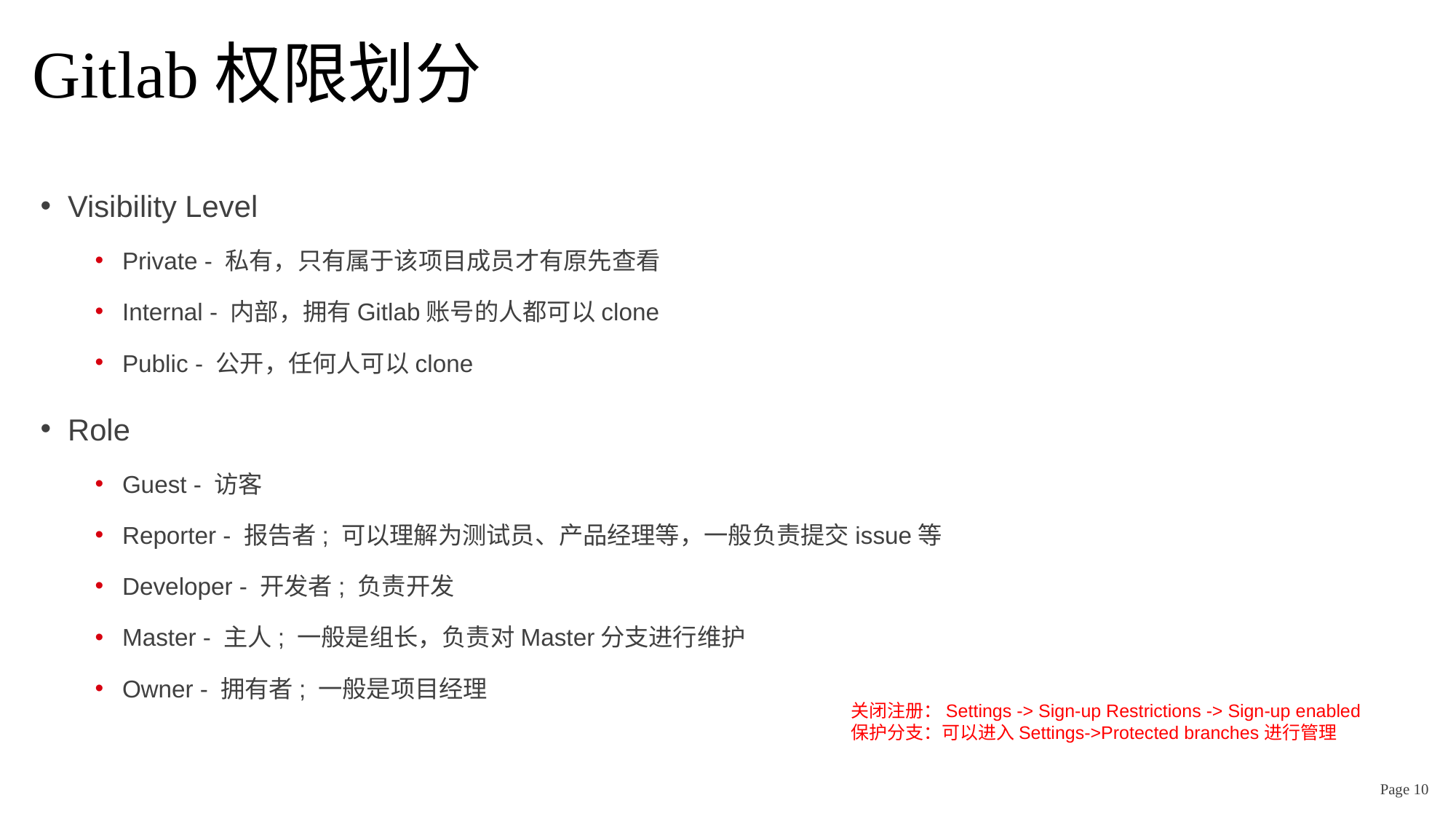

# Gitlab权限划分
Visibility Level
Private - 私有，只有属于该项目成员才有原先查看
Internal - 内部，拥有Gitlab账号的人都可以clone
Public - 公开，任何人可以clone
Role
Guest - 访客
Reporter - 报告者; 可以理解为测试员、产品经理等，一般负责提交issue等
Developer - 开发者; 负责开发
Master - 主人; 一般是组长，负责对Master分支进行维护
Owner - 拥有者; 一般是项目经理
关闭注册：Settings -> Sign-up Restrictions -> Sign-up enabled
保护分支：可以进入Settings->Protected branches进行管理